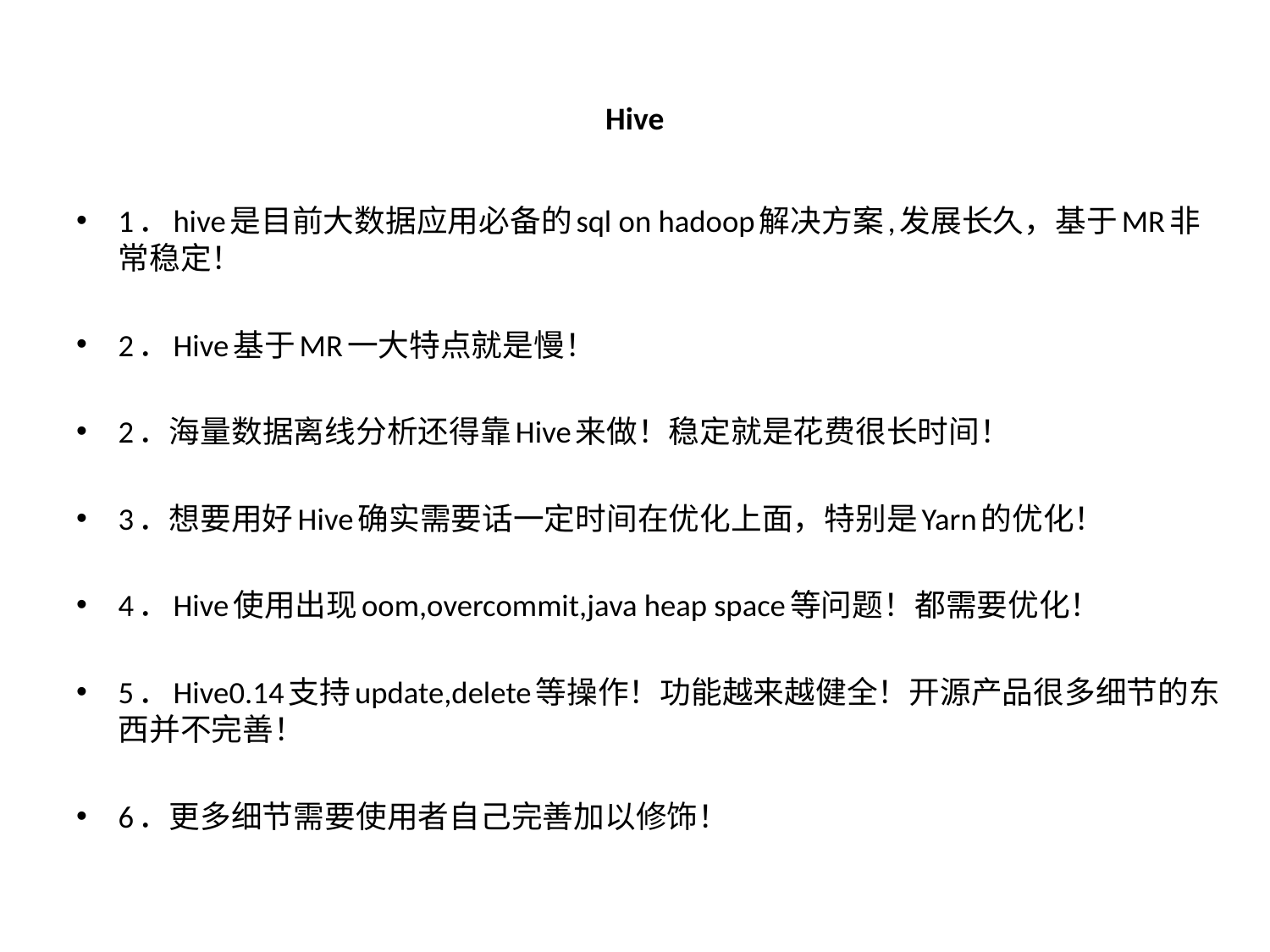

# Hive
1．hive是目前大数据应用必备的sql on hadoop解决方案,发展长久，基于MR非常稳定！

2．Hive基于MR一大特点就是慢！

2．海量数据离线分析还得靠Hive来做！稳定就是花费很长时间！

3．想要用好Hive确实需要话一定时间在优化上面，特别是Yarn的优化！

4．Hive使用出现oom,overcommit,java heap space等问题！都需要优化！

5．Hive0.14支持update,delete等操作！功能越来越健全！开源产品很多细节的东西并不完善！

6．更多细节需要使用者自己完善加以修饰！